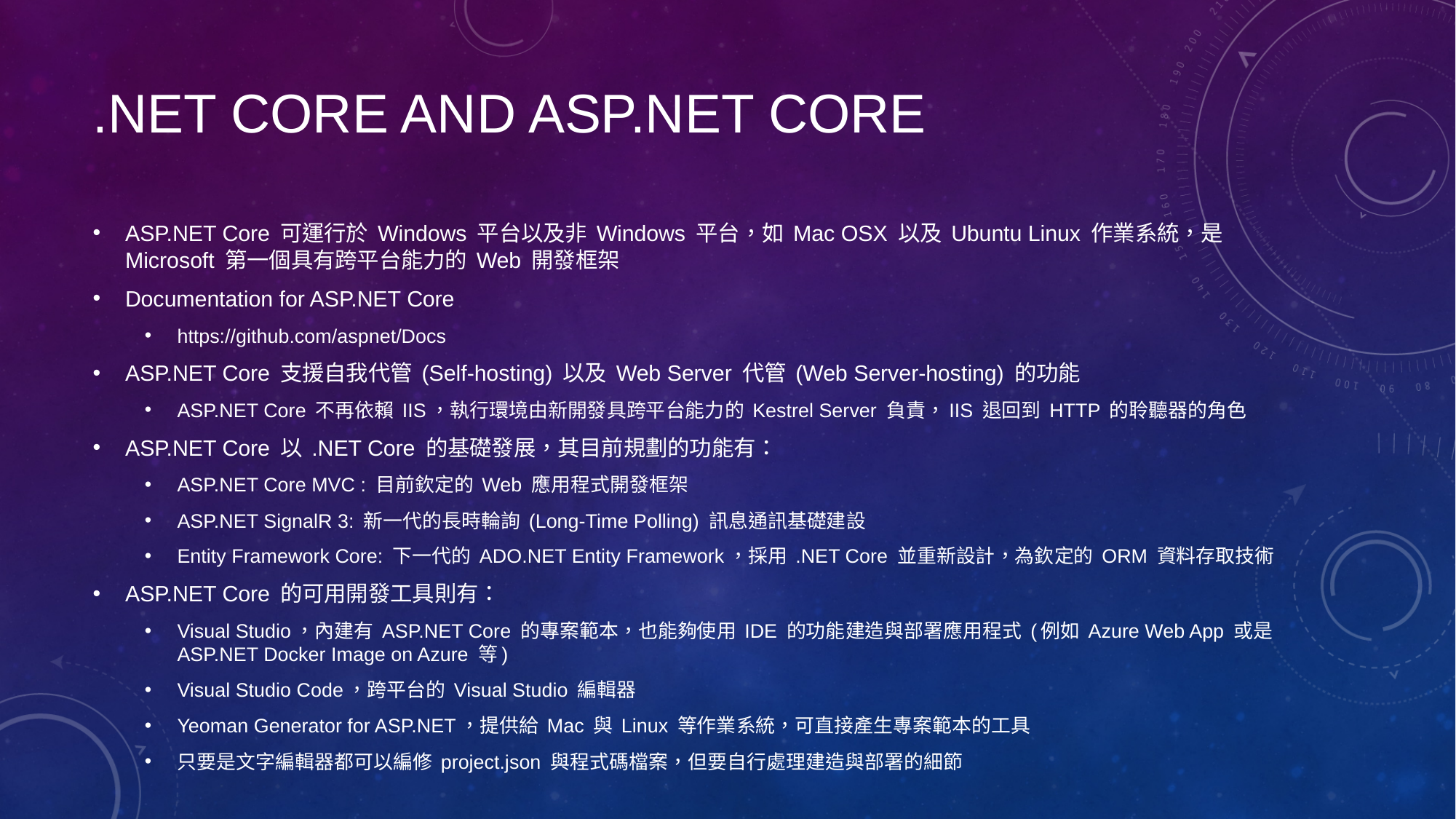

# .NET Core and ASP.NET Core
ASP.NET Core 可運行於 Windows 平台以及非 Windows 平台，如 Mac OSX 以及 Ubuntu Linux 作業系統，是 Microsoft 第一個具有跨平台能力的 Web 開發框架
Documentation for ASP.NET Core
https://github.com/aspnet/Docs
ASP.NET Core 支援自我代管 (Self-hosting) 以及 Web Server 代管 (Web Server-hosting) 的功能
ASP.NET Core 不再依賴 IIS，執行環境由新開發具跨平台能力的 Kestrel Server 負責，IIS 退回到 HTTP 的聆聽器的角色
ASP.NET Core 以 .NET Core 的基礎發展，其目前規劃的功能有：
ASP.NET Core MVC : 目前欽定的 Web 應用程式開發框架
ASP.NET SignalR 3: 新一代的長時輪詢 (Long-Time Polling) 訊息通訊基礎建設
Entity Framework Core: 下一代的 ADO.NET Entity Framework，採用 .NET Core 並重新設計，為欽定的 ORM 資料存取技術
ASP.NET Core 的可用開發工具則有：
Visual Studio，內建有 ASP.NET Core 的專案範本，也能夠使用 IDE 的功能建造與部署應用程式 (例如 Azure Web App 或是 ASP.NET Docker Image on Azure 等)
Visual Studio Code，跨平台的 Visual Studio 編輯器
Yeoman Generator for ASP.NET，提供給 Mac 與 Linux 等作業系統，可直接產生專案範本的工具
只要是文字編輯器都可以編修 project.json 與程式碼檔案，但要自行處理建造與部署的細節